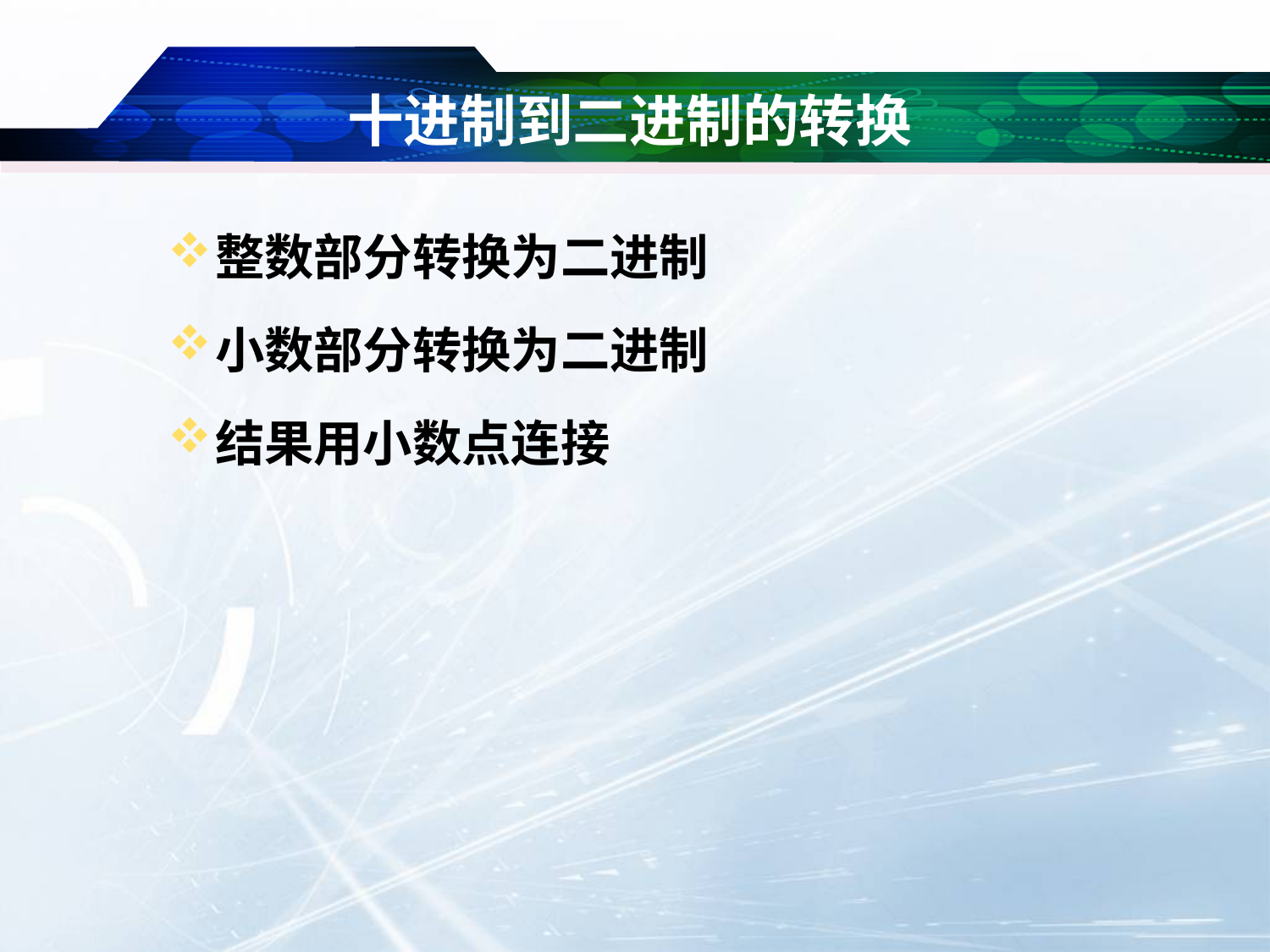

# 十进制到二进制的转换
整数部分转换为二进制
小数部分转换为二进制
结果用小数点连接